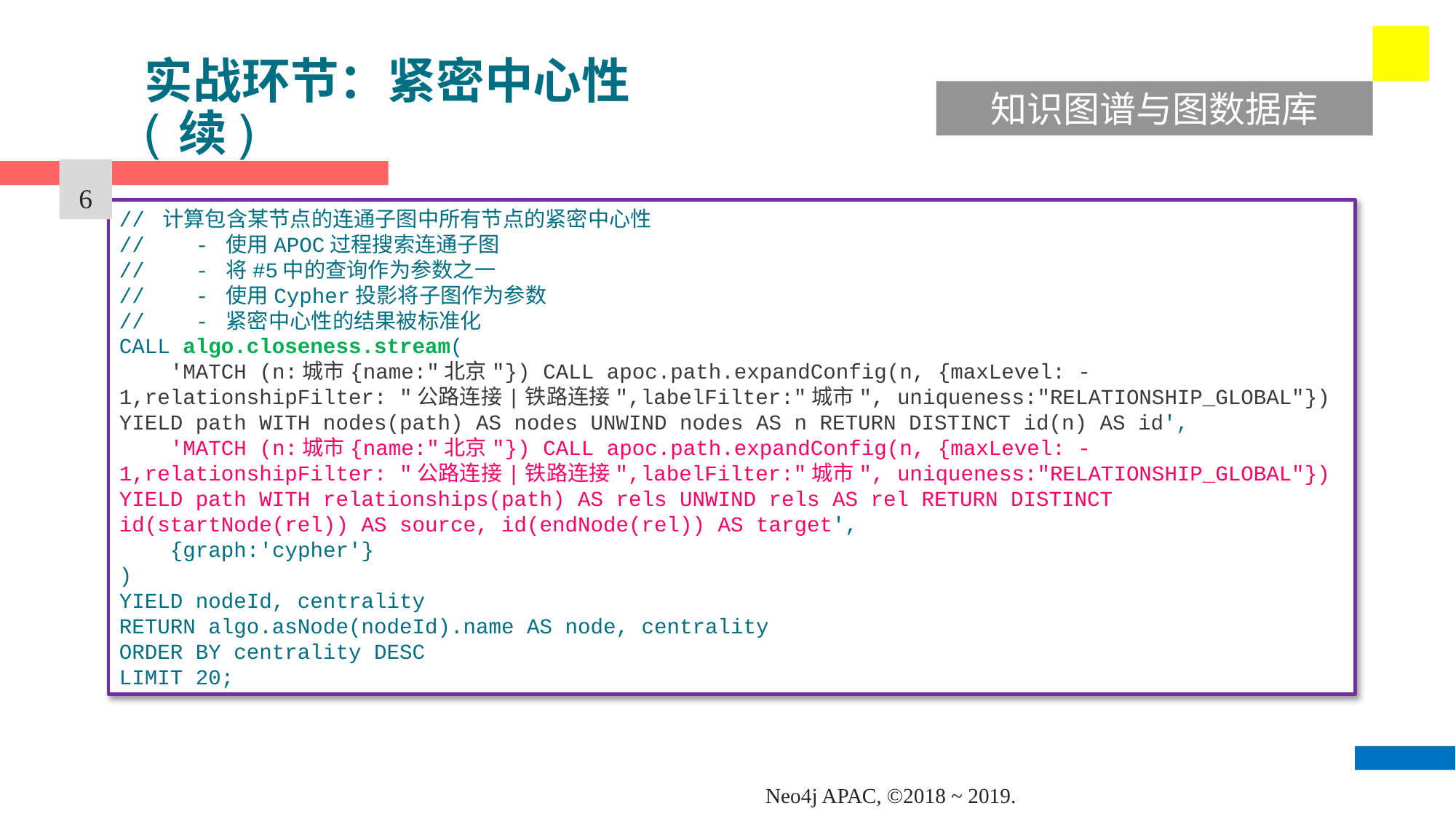

实战环节：紧密中心性(续)
知识图谱与图数据库
6
// 计算包含某节点的连通子图中所有节点的紧密中心性
//    - 使用APOC过程搜索连通子图
//    - 将#5中的查询作为参数之一
//    - 使用Cypher投影将子图作为参数
//    - 紧密中心性的结果被标准化
CALL algo.closeness.stream(
    'MATCH (n:城市{name:"北京"}) CALL apoc.path.expandConfig(n, {maxLevel: -1,relationshipFilter: "公路连接|铁路连接",labelFilter:"城市", uniqueness:"RELATIONSHIP_GLOBAL"}) YIELD path WITH nodes(path) AS nodes UNWIND nodes AS n RETURN DISTINCT id(n) AS id',
    'MATCH (n:城市{name:"北京"}) CALL apoc.path.expandConfig(n, {maxLevel: -1,relationshipFilter: "公路连接|铁路连接",labelFilter:"城市", uniqueness:"RELATIONSHIP_GLOBAL"}) YIELD path WITH relationships(path) AS rels UNWIND rels AS rel RETURN DISTINCT id(startNode(rel)) AS source, id(endNode(rel)) AS target',
    {graph:'cypher'}
)
YIELD nodeId, centrality
RETURN algo.asNode(nodeId).name AS node, centrality
ORDER BY centrality DESC
LIMIT 20;